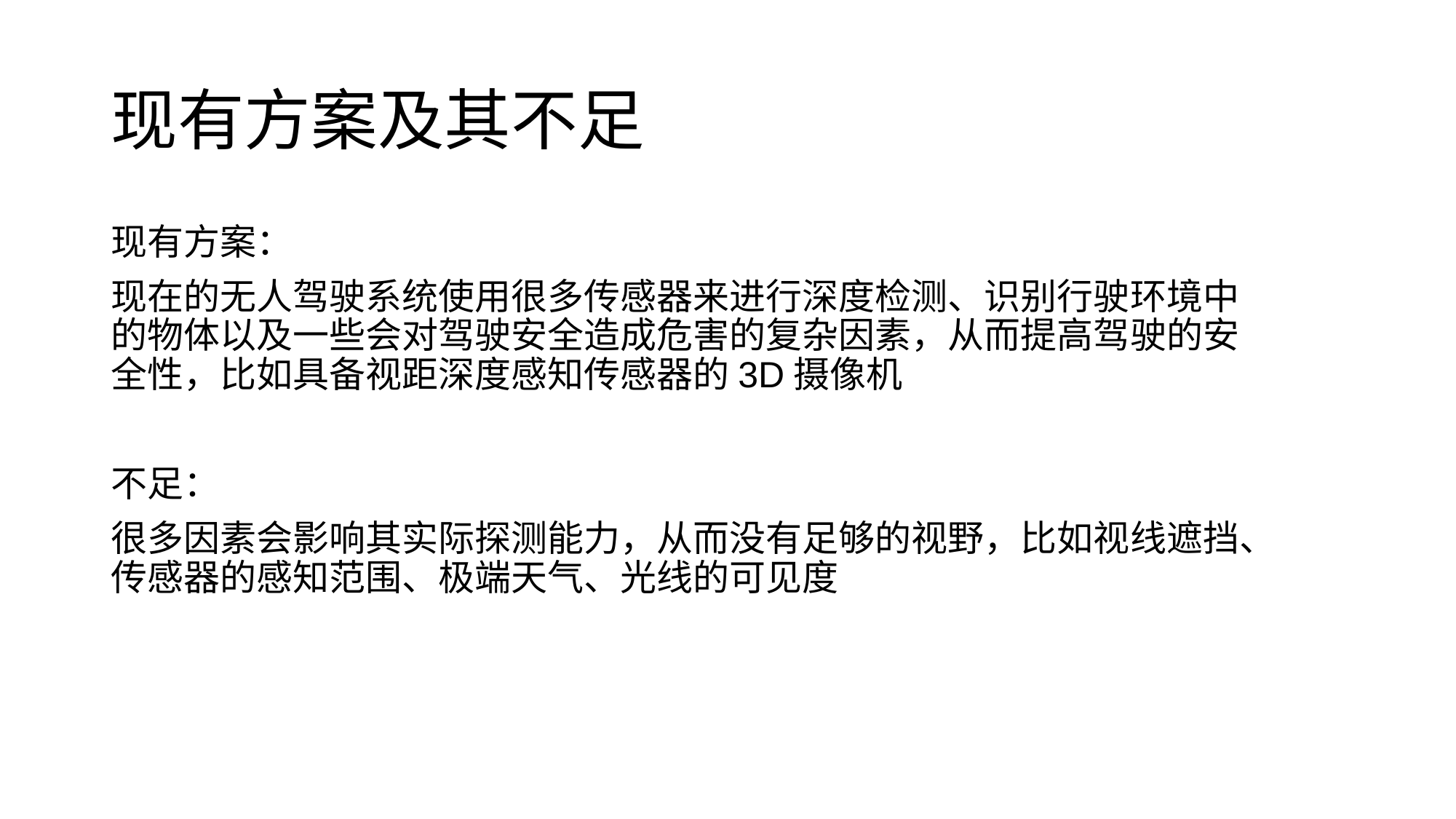

# 现有方案及其不足
现有方案：
现在的无人驾驶系统使用很多传感器来进行深度检测、识别行驶环境中的物体以及一些会对驾驶安全造成危害的复杂因素，从而提高驾驶的安全性，比如具备视距深度感知传感器的3D摄像机

不足：
很多因素会影响其实际探测能力，从而没有足够的视野，比如视线遮挡、传感器的感知范围、极端天气、光线的可见度